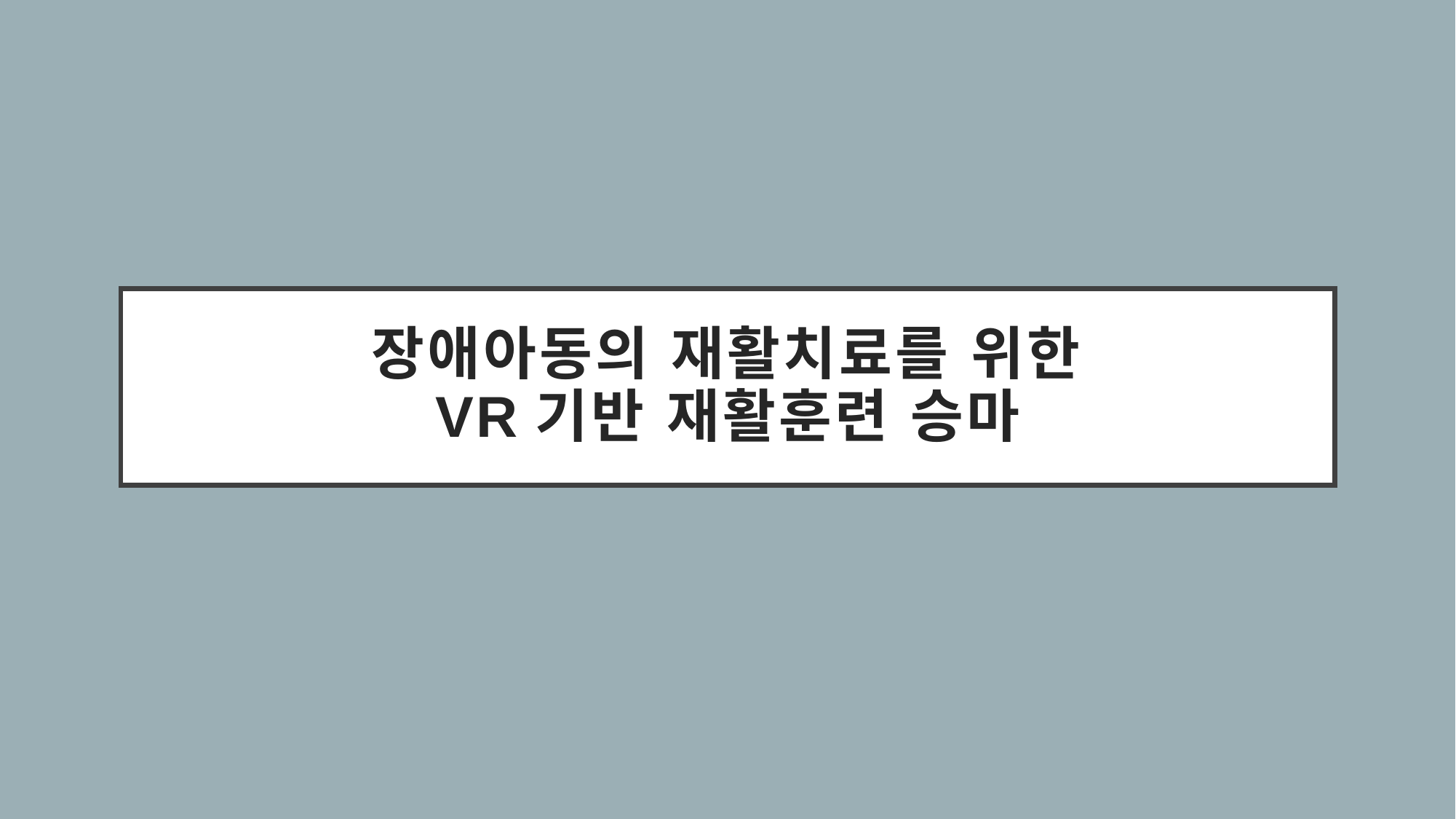

# 장애아동의 재활치료를 위한 VR기반 재활훈련 승마